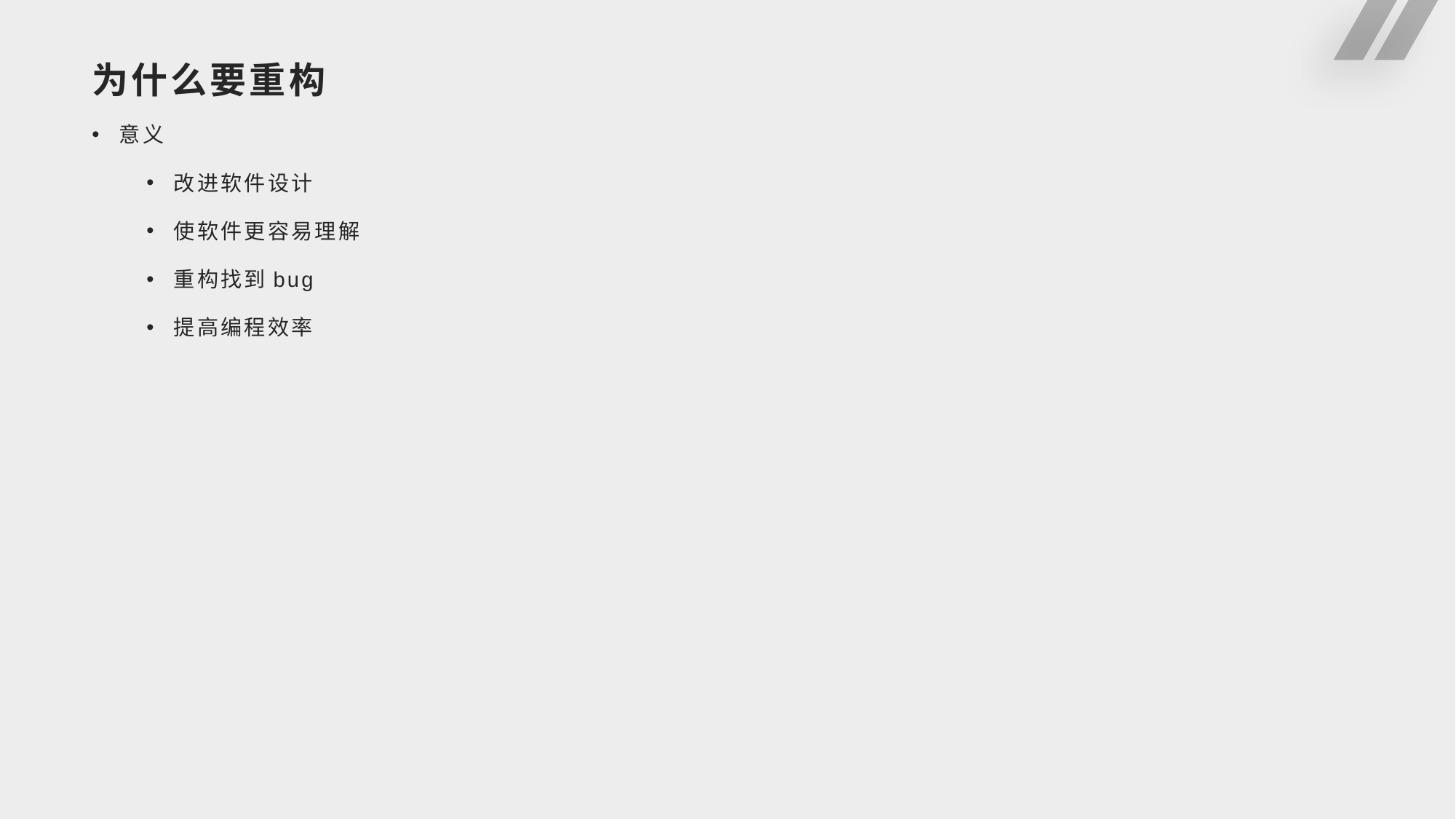

# 为什么要重构
意义
改进软件设计
使软件更容易理解
重构找到bug
提高编程效率